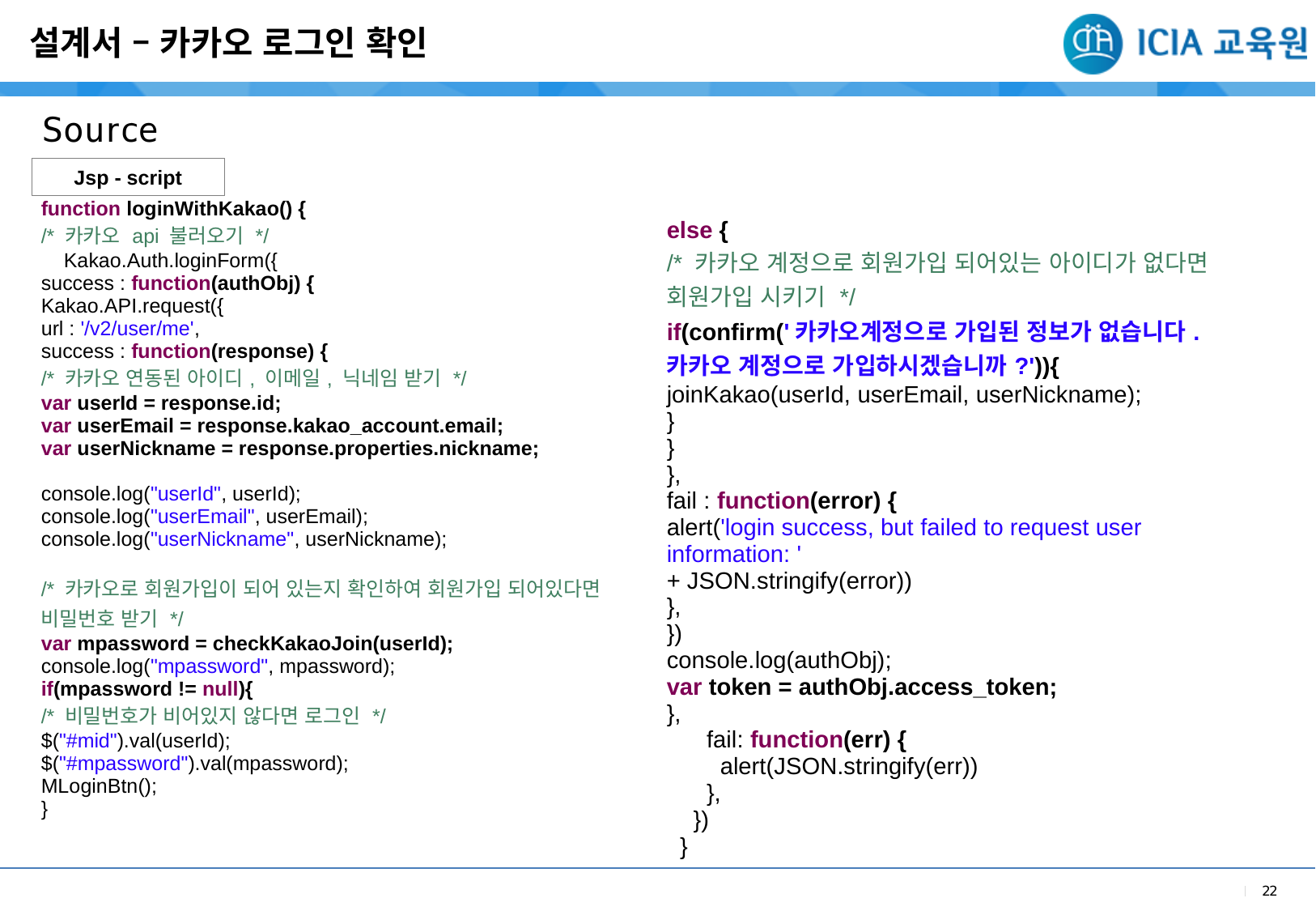

설계서 – 카카오 로그인 확인
Source
Jsp - script
| function loginWithKakao() { /\* 카카오 api 불러오기 \*/ Kakao.Auth.loginForm({ success : function(authObj) { Kakao.API.request({ url : '/v2/user/me', success : function(response) { /\* 카카오 연동된 아이디, 이메일, 닉네임 받기 \*/ var userId = response.id; var userEmail = response.kakao\_account.email; var userNickname = response.properties.nickname; console.log("userId", userId); console.log("userEmail", userEmail); console.log("userNickname", userNickname); /\* 카카오로 회원가입이 되어 있는지 확인하여 회원가입 되어있다면 비밀번호 받기 \*/ var mpassword = checkKakaoJoin(userId); console.log("mpassword", mpassword); if(mpassword != null){ /\* 비밀번호가 비어있지 않다면 로그인 \*/ $("#mid").val(userId); $("#mpassword").val(mpassword); MLoginBtn(); } |
| --- |
| else { /\* 카카오 계정으로 회원가입 되어있는 아이디가 없다면 회원가입 시키기 \*/ if(confirm('카카오계정으로 가입된 정보가 없습니다. 카카오 계정으로 가입하시겠습니까?')){ joinKakao(userId, userEmail, userNickname); } } }, fail : function(error) { alert('login success, but failed to request user information: ' + JSON.stringify(error)) }, }) console.log(authObj); var token = authObj.access\_token; }, fail: function(err) { alert(JSON.stringify(err)) }, }) } |
| --- |